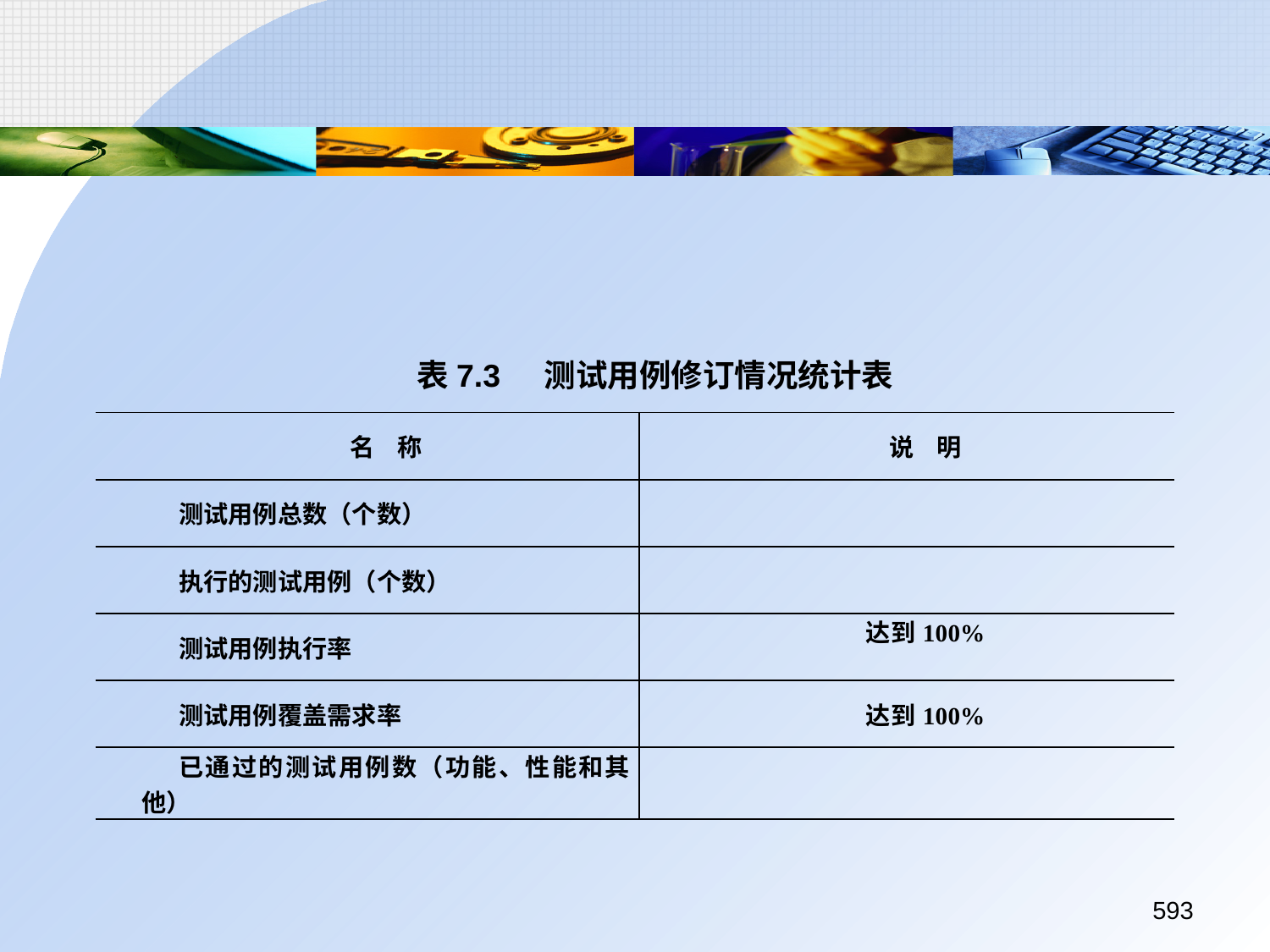

表7.3	测试用例修订情况统计表
| 名 称 | 说 明 |
| --- | --- |
| 测试用例总数（个数） |  |
| 执行的测试用例（个数） |  |
| 测试用例执行率 | 达到100% |
| 测试用例覆盖需求率 | 达到100% |
| 已通过的测试用例数（功能、性能和其他） |  |
593